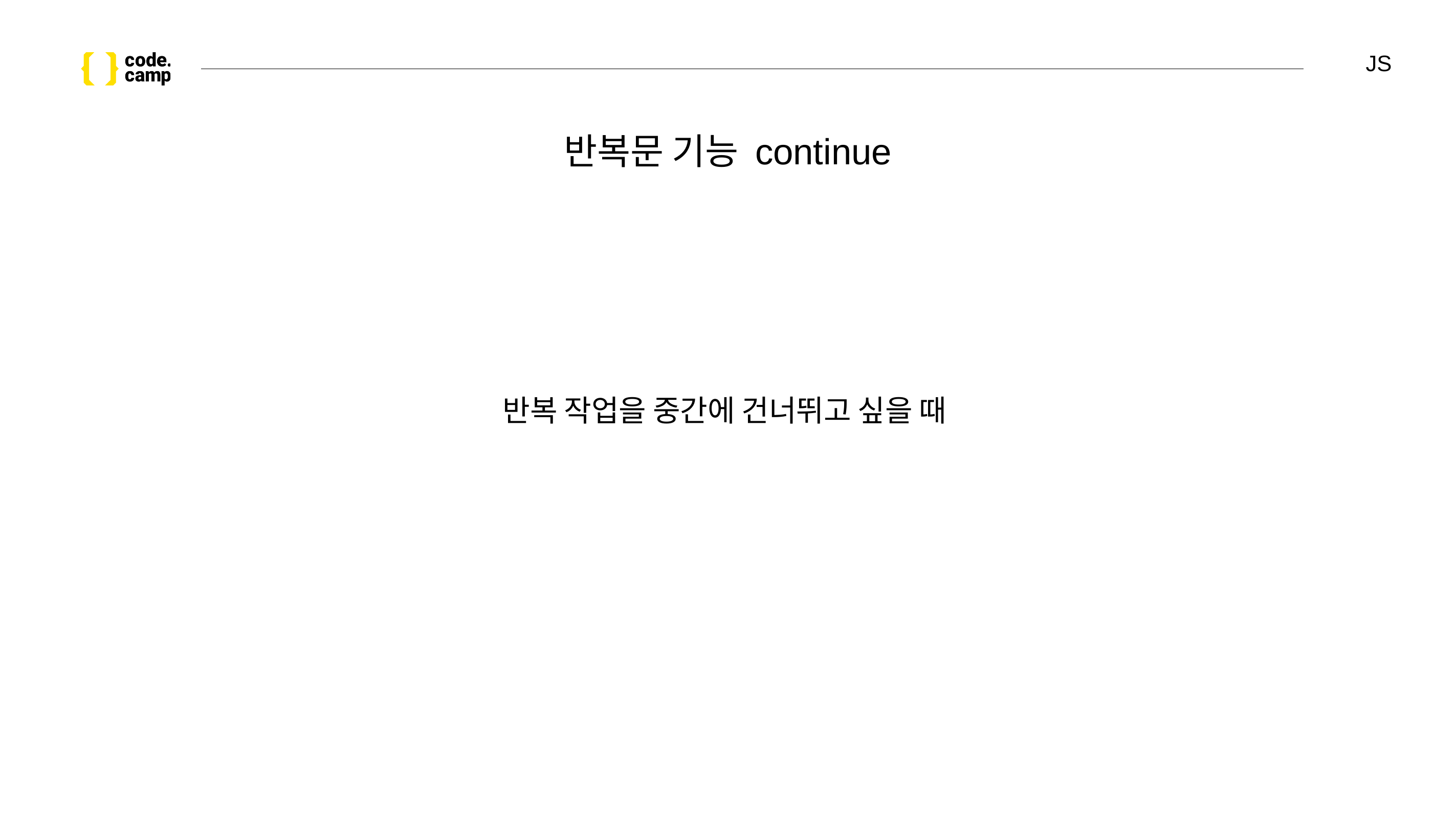

# JS

반복문 기능 continue
반복 작업을 중간에 건너뛰고 싶을 때